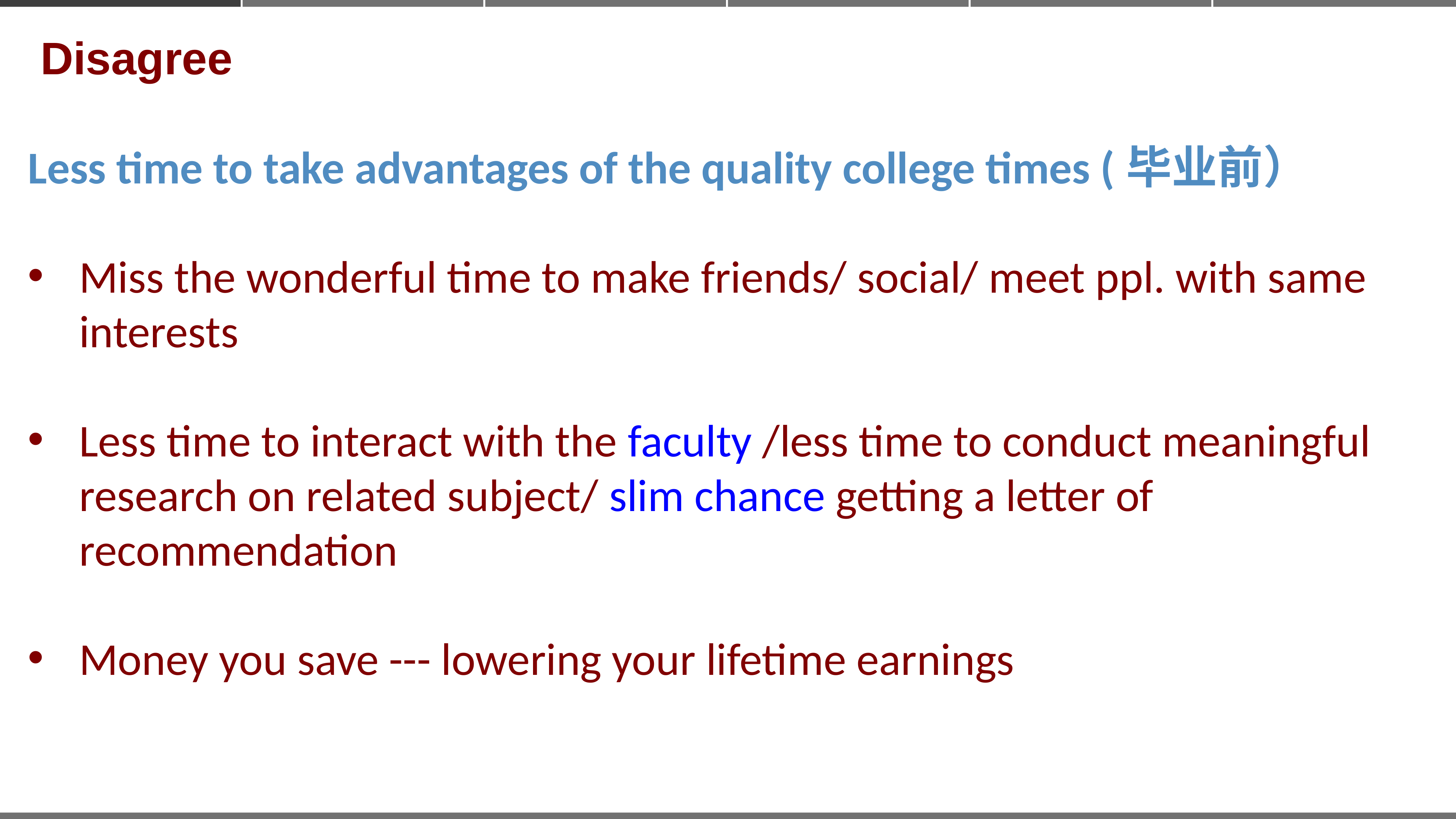

Disagree

Less time to take advantages of the quality college times (毕业前）

Miss the wonderful time to make friends/ social/ meet ppl. with same interests

Less time to interact with the faculty /less time to conduct meaningful research on related subject/ slim chance getting a letter of recommendation

Money you save --- lowering your lifetime earnings